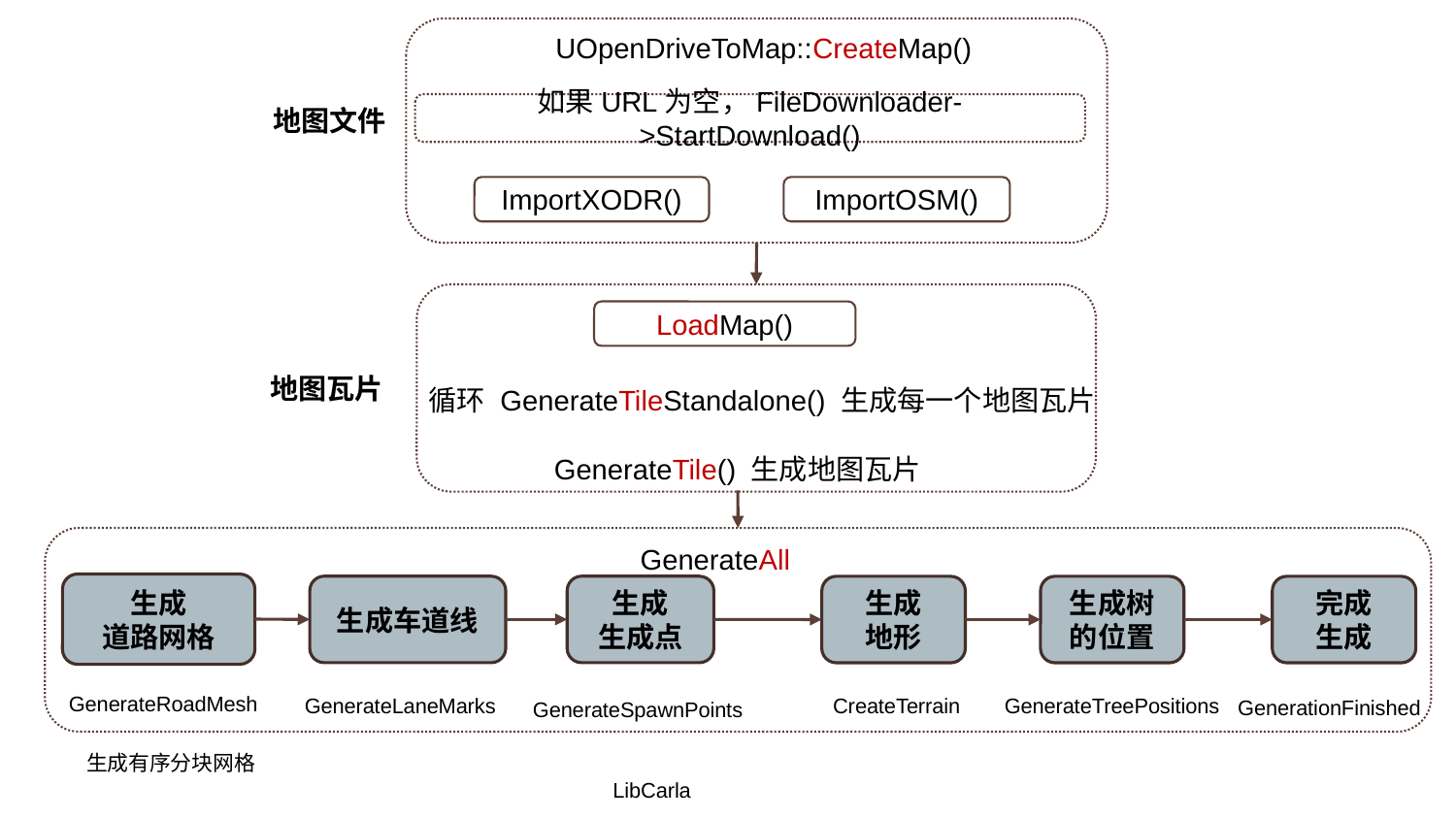

UOpenDriveToMap::CreateMap()
如果URL为空，FileDownloader->StartDownload()
地图文件
ImportXODR()
ImportOSM()

LoadMap()
地图瓦片
循环 GenerateTileStandalone() 生成每一个地图瓦片
GenerateTile() 生成地图瓦片

GenerateAll
生成
道路网格
生成
生成点
生成车道线
生成
地形
生成树的位置
完成
生成
GenerateRoadMesh
GenerateTreePositions
GenerateLaneMarks
CreateTerrain
GenerationFinished
GenerateSpawnPoints
生成有序分块网格
LibCarla